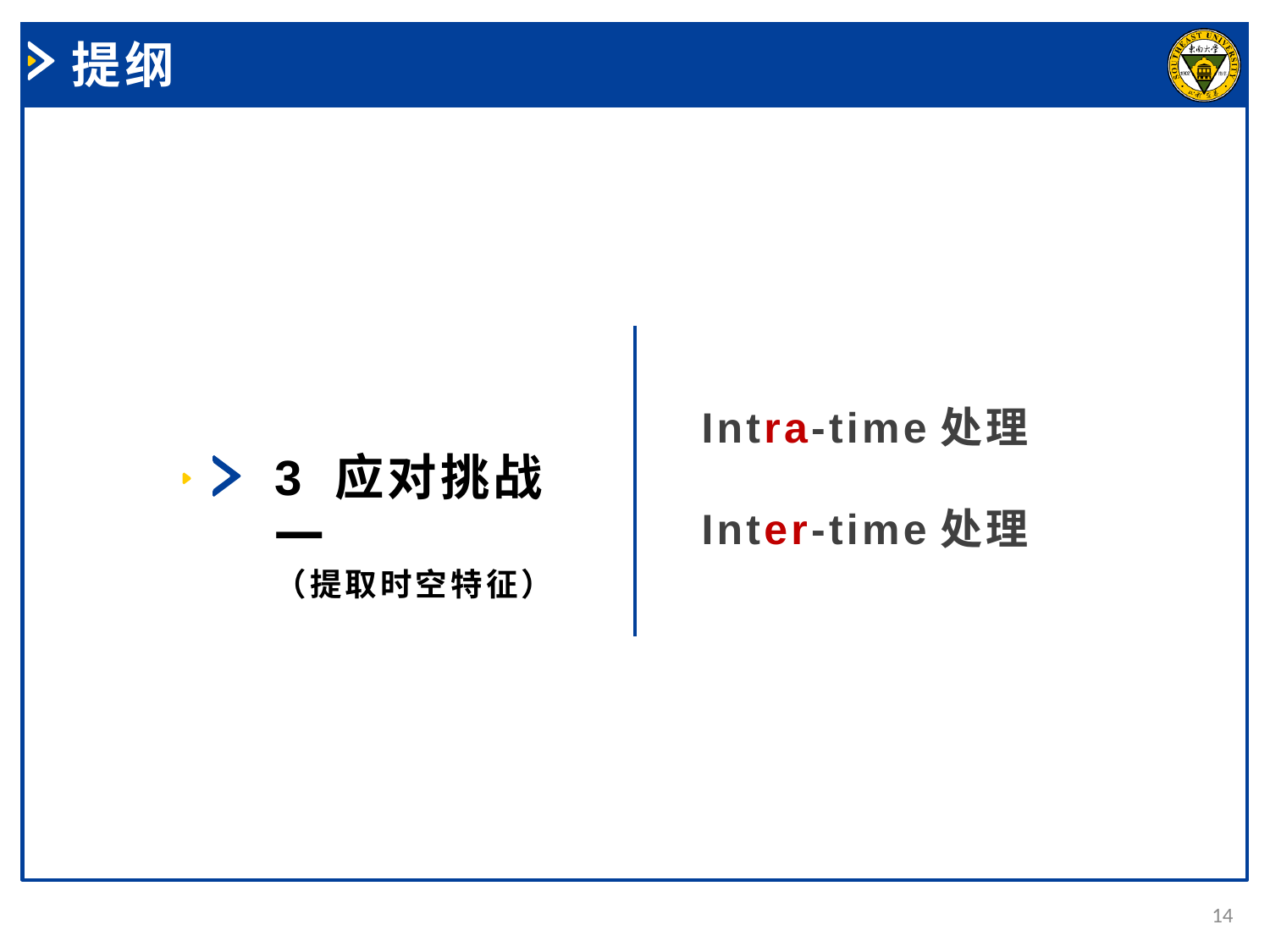

提纲
3 应对挑战一
（提取时空特征）

Intra-time处理

Inter-time处理
14